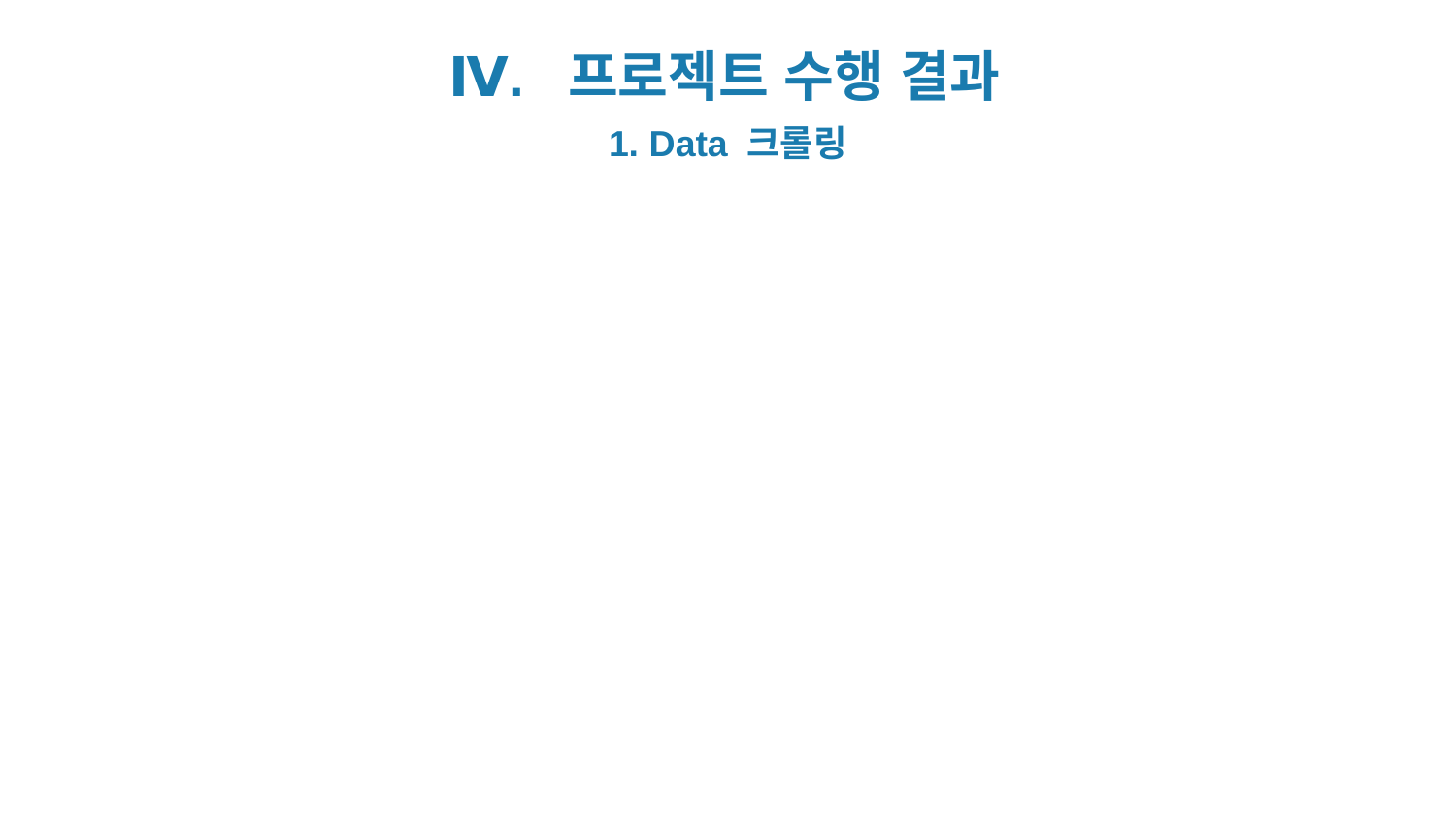

Ⅳ.  프로젝트 수행 결과
1. Data 크롤링